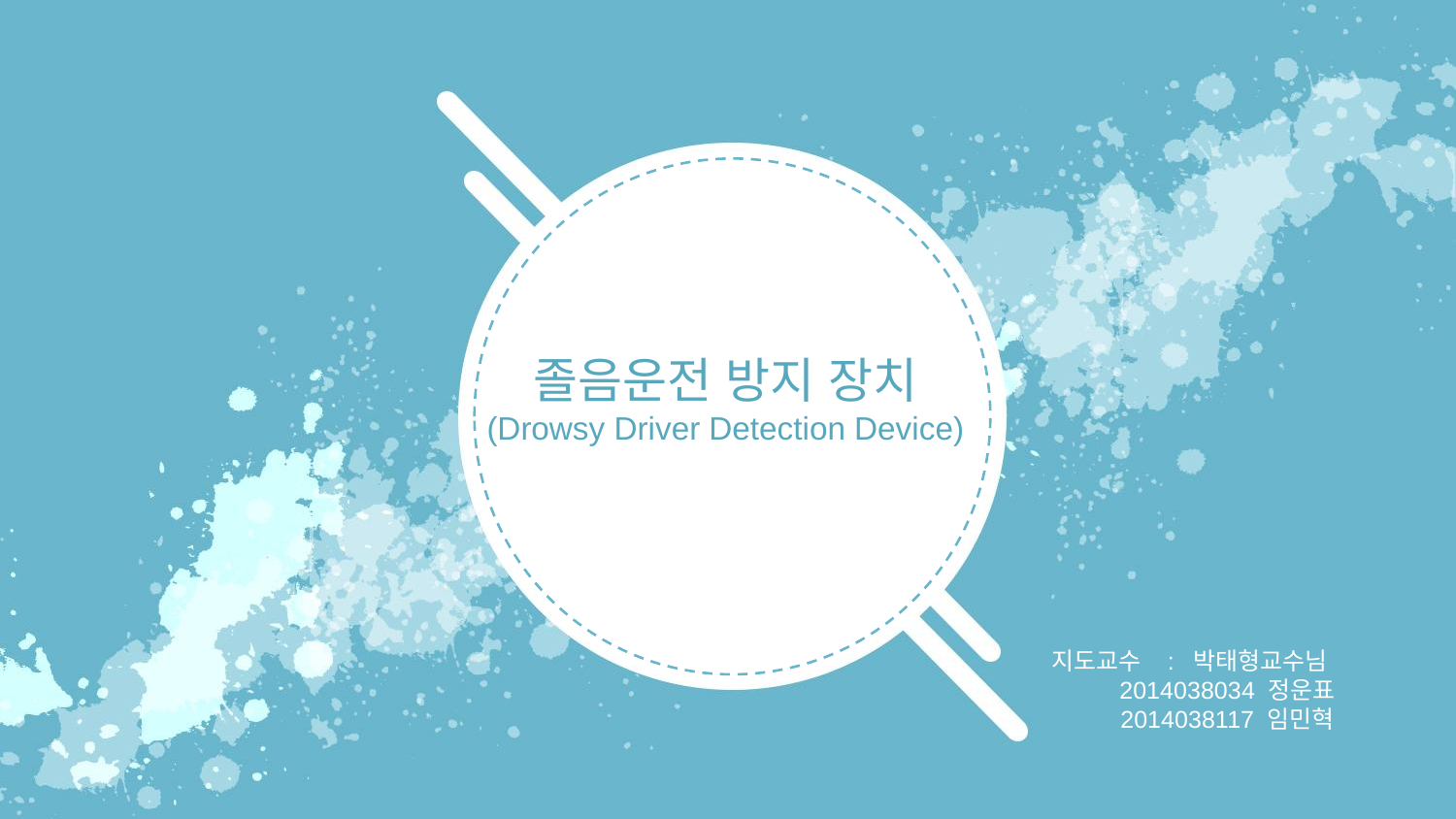

# 졸음운전 방지 장치
(Drowsy Driver Detection Device)
지도교수   :  박태형교수님
           2014038034 정운표
           2014038117 임민혁